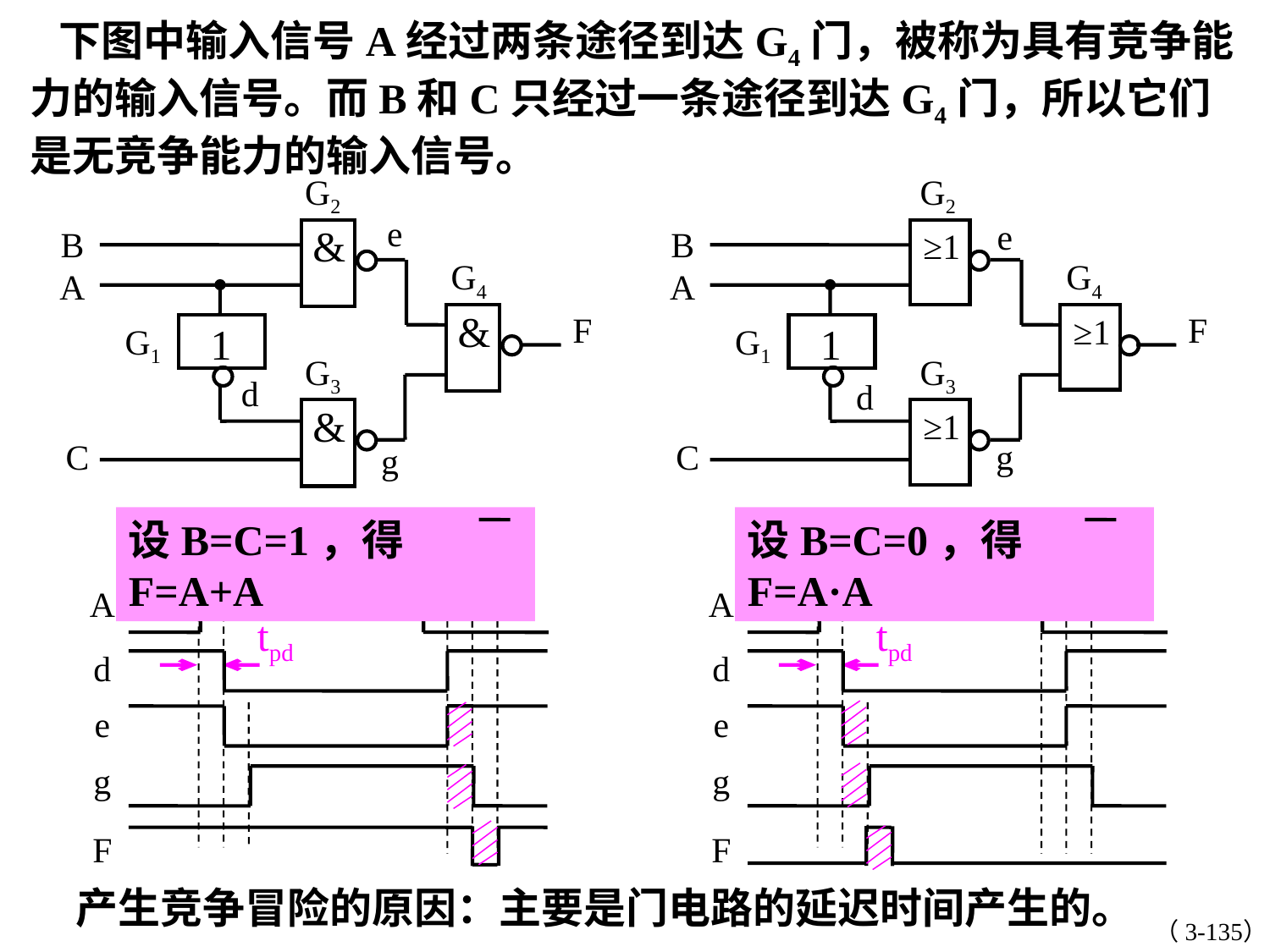

下图中输入信号A经过两条途径到达G4门，被称为具有竞争能力的输入信号。而B和C只经过一条途径到达G4门，所以它们是无竞争能力的输入信号。
G2

&

B

G4

A

&

F

1

G1

G3

&

C

e
d
g
G2
e

≥1

B

G4

A

≥1

F

1

G1

G3
d

≥1

C
g

设B=C=1，得F=A+A

设B=C=0，得F=A·A

A

tpd

d

e

g

F

A

tpd

d

e

g

F

产生竞争冒险的原因：主要是门电路的延迟时间产生的。
（3-135）